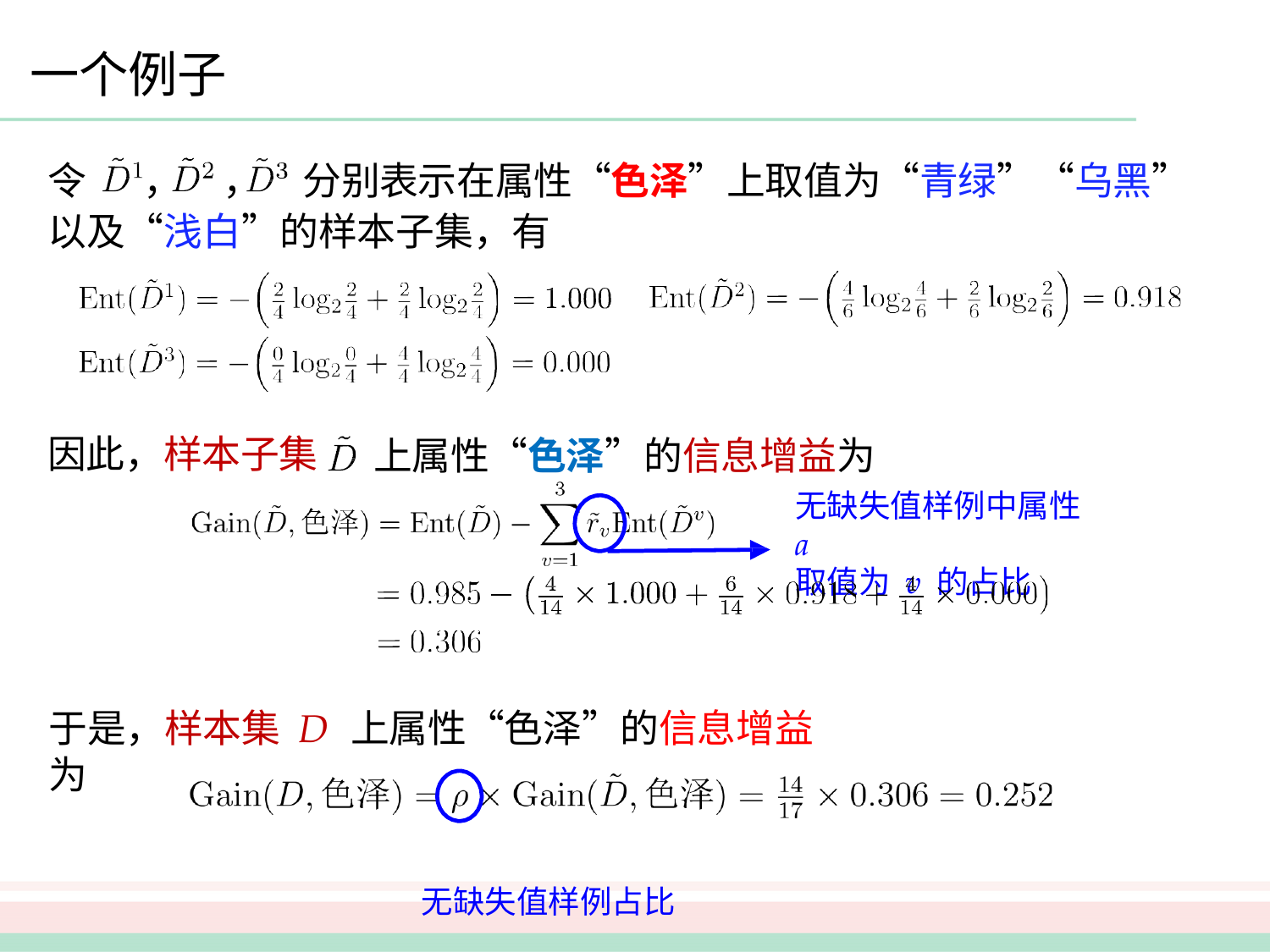

# 一个例子
令	，	，	分别表示在属性“色泽”上取值为“青绿”“乌黑” 以及“浅白”的样本子集，有

因此，样本子集
上属性“色泽”的信息增益为
无缺失值样例中属性 a
取值为 v 的占比

于是，样本集 D 上属性“色泽”的信息增益为

无缺失值样例占比